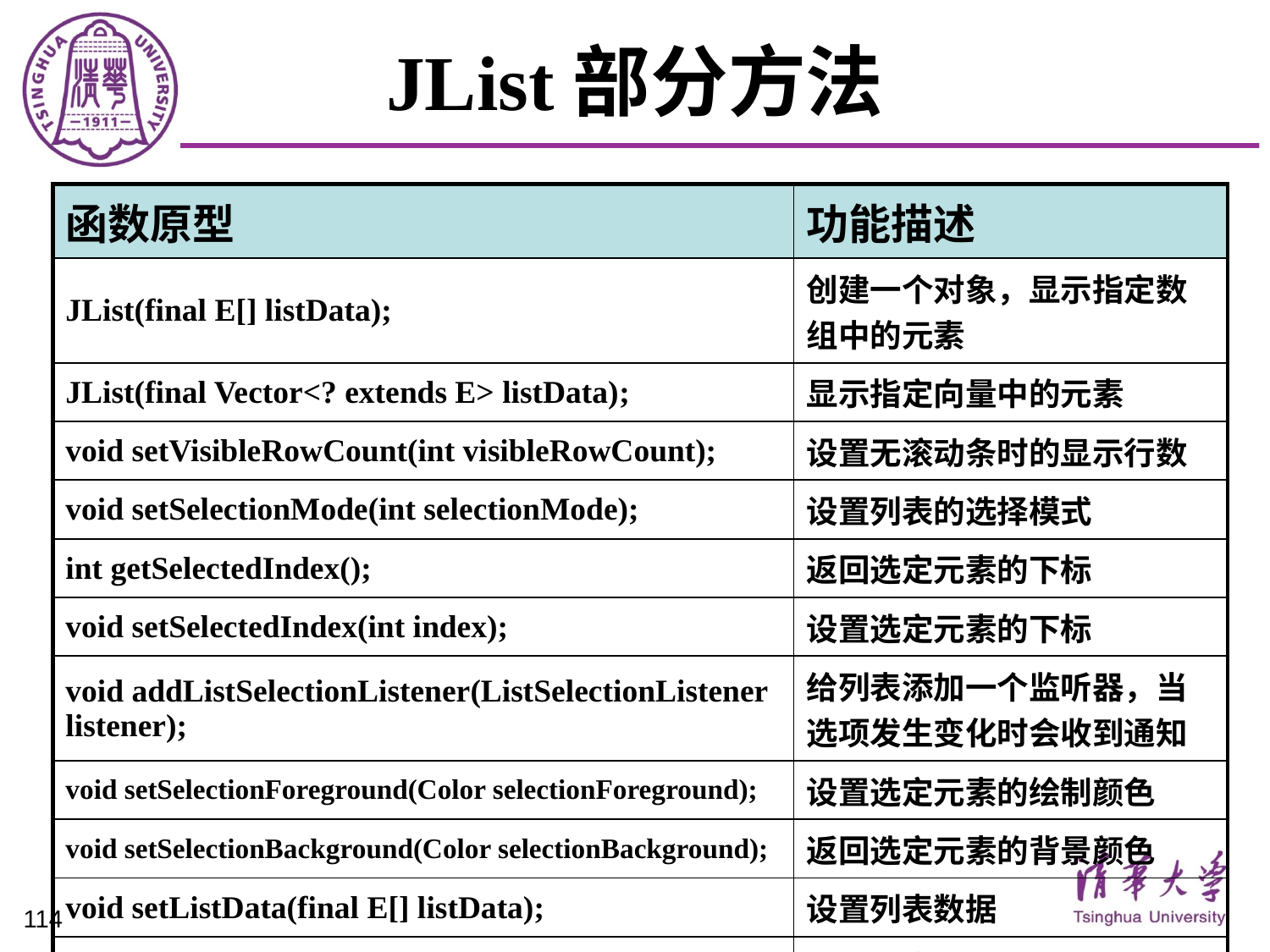

# JList部分方法
| 函数原型 | 功能描述 |
| --- | --- |
| JList(final E[] listData); | 创建一个对象，显示指定数组中的元素 |
| JList(final Vector<? extends E> listData); | 显示指定向量中的元素 |
| void setVisibleRowCount(int visibleRowCount); | 设置无滚动条时的显示行数 |
| void setSelectionMode(int selectionMode); | 设置列表的选择模式 |
| int getSelectedIndex(); | 返回选定元素的下标 |
| void setSelectedIndex(int index); | 设置选定元素的下标 |
| void addListSelectionListener(ListSelectionListener listener); | 给列表添加一个监听器，当选项发生变化时会收到通知 |
| void setSelectionForeground(Color selectionForeground); | 设置选定元素的绘制颜色 |
| void setSelectionBackground(Color selectionBackground); | 返回选定元素的背景颜色 |
| void setListData(final E[] listData); | 设置列表数据 |
| boolean isSelectedIndex(int index); | 判断指定下标是否被选中 |
114